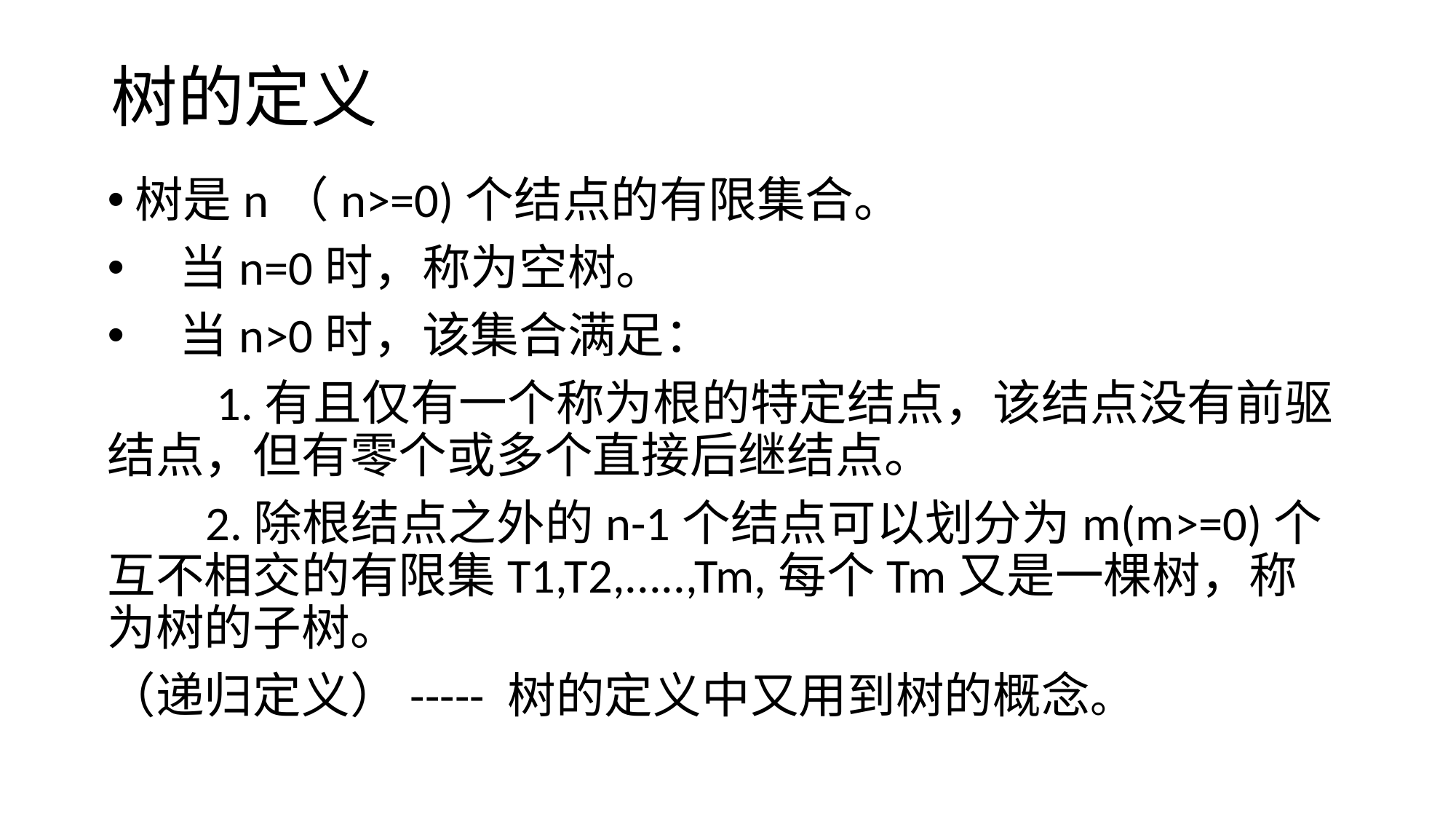

# 树的定义
树是n（n>=0)个结点的有限集合。
   当n=0时，称为空树。
   当n>0时，该集合满足：
          1.有且仅有一个称为根的特定结点，该结点没有前驱结点，但有零个或多个直接后继结点。
         2.除根结点之外的n-1个结点可以划分为m(m>=0)个互不相交的有限集T1,T2,.....,Tm,每个Tm又是一棵树，称为树的子树。
（递归定义）----- 树的定义中又用到树的概念。